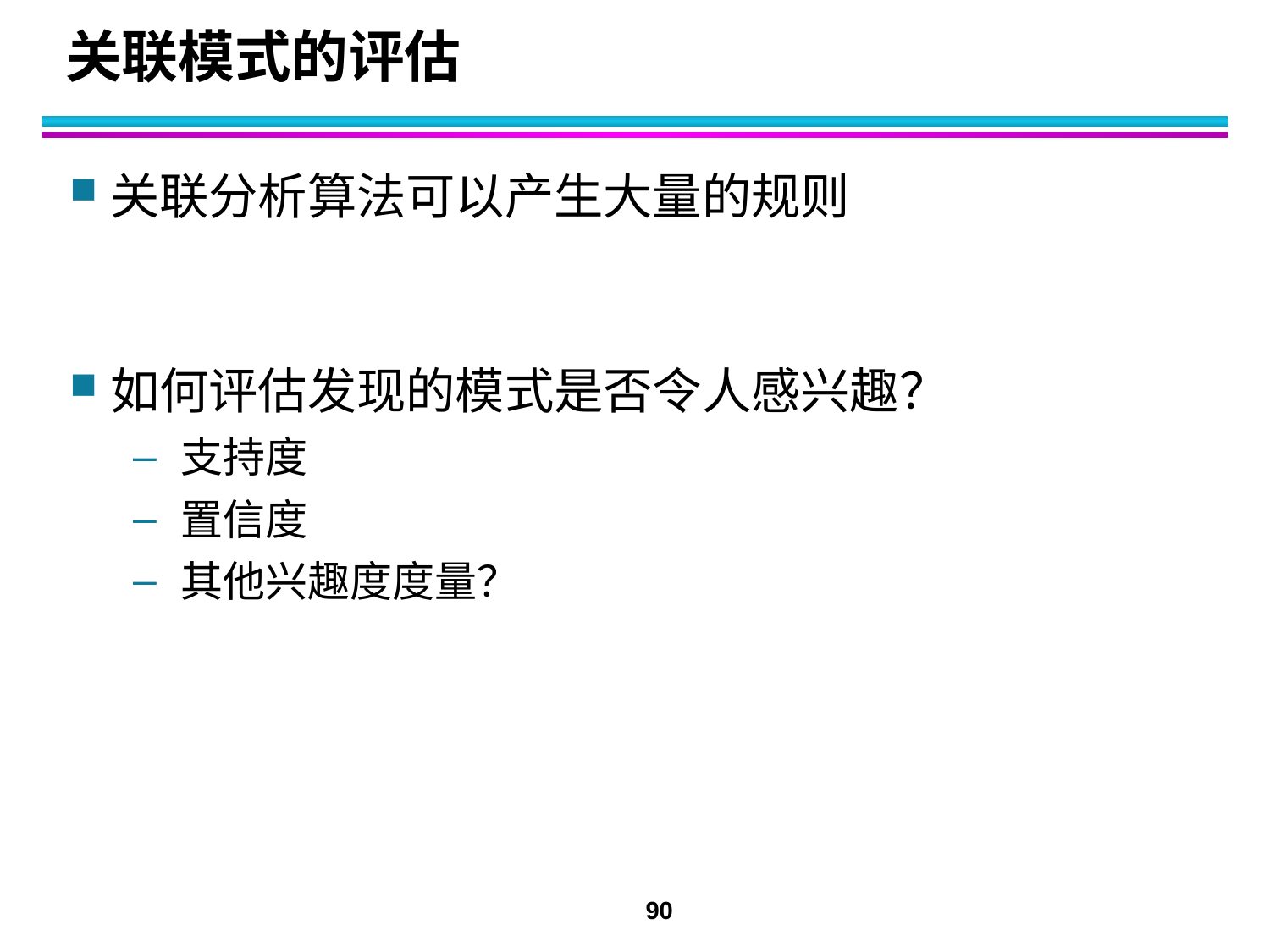

# 关联模式的评估
关联分析算法可以产生大量的规则

如何评估发现的模式是否令人感兴趣？
支持度
置信度
其他兴趣度度量？